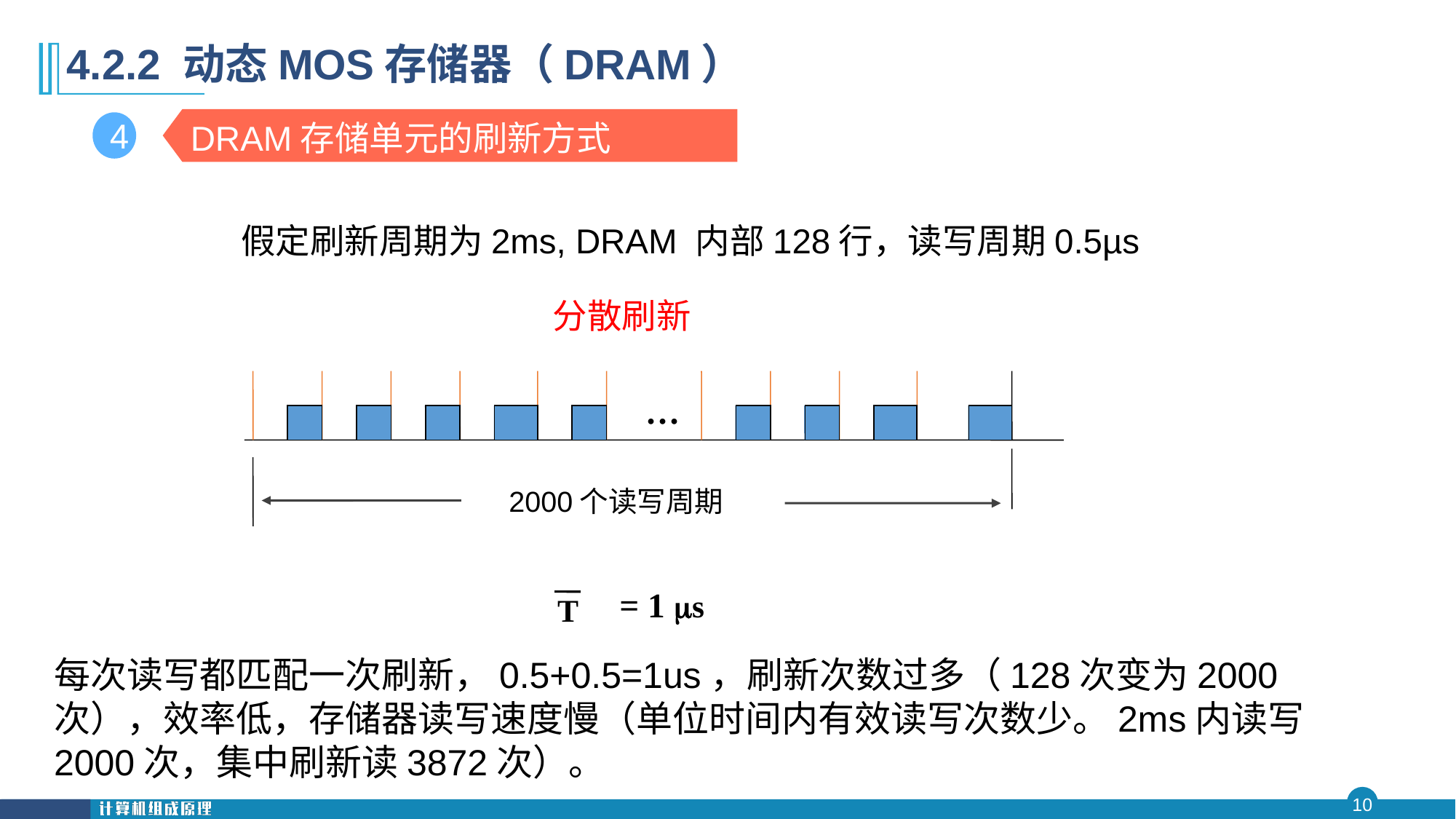

第四 章
# 4.2.2 动态MOS存储器（DRAM）

DRAM存储单元的刷新方式
4
假定刷新周期为2ms, DRAM 内部128行，读写周期0.5µs
分散刷新

 2000个读写周期

…

= 1 μs
T

每次读写都匹配一次刷新，0.5+0.5=1us，刷新次数过多（128次变为2000次），效率低，存储器读写速度慢（单位时间内有效读写次数少。2ms内读写2000次，集中刷新读3872次）。